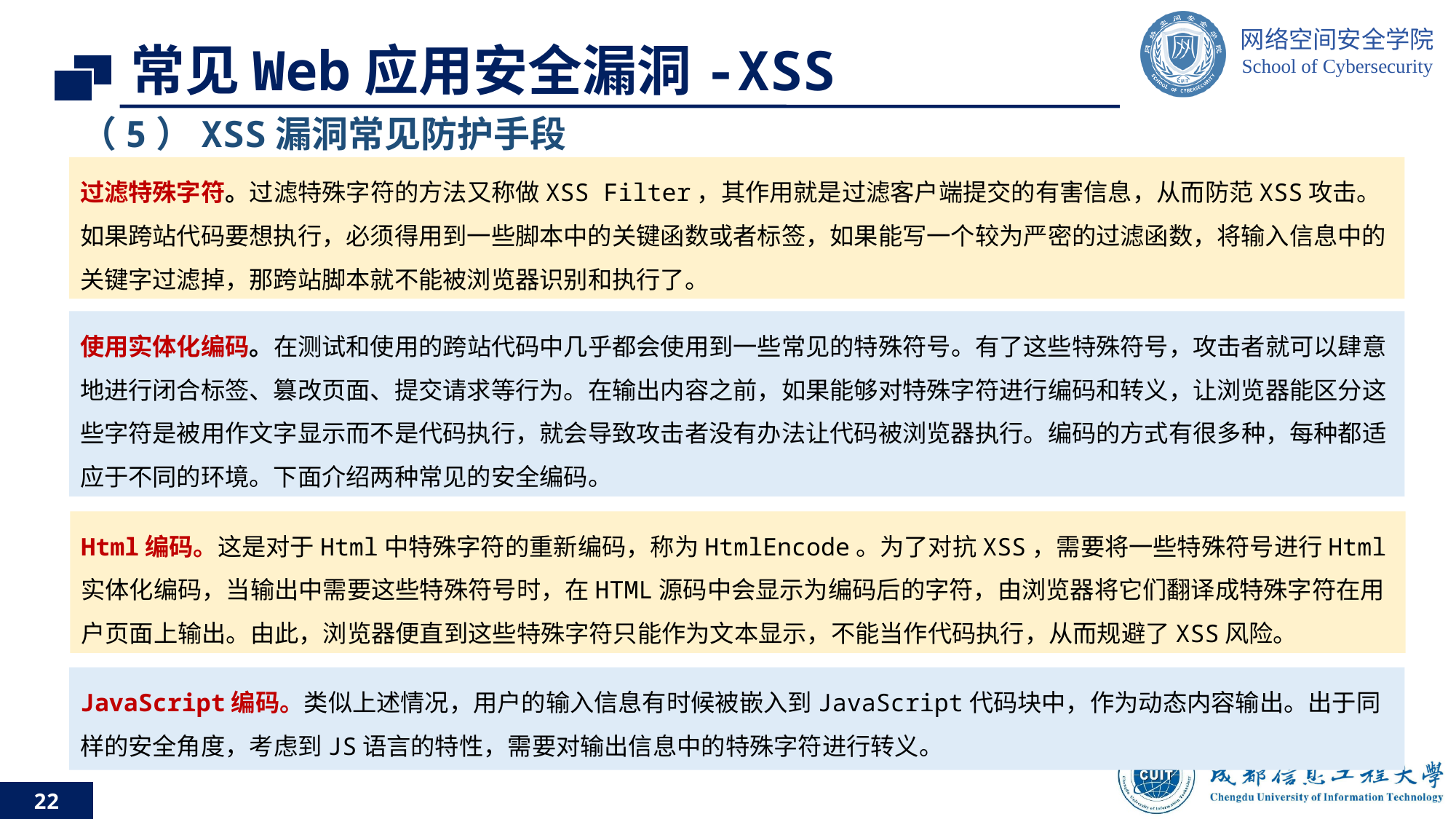

# 常见Web应用安全漏洞-XSS
（5）XSS漏洞常见防护手段
过滤特殊字符。过滤特殊字符的方法又称做XSS Filter，其作用就是过滤客户端提交的有害信息，从而防范XSS攻击。如果跨站代码要想执行，必须得用到一些脚本中的关键函数或者标签，如果能写一个较为严密的过滤函数，将输入信息中的关键字过滤掉，那跨站脚本就不能被浏览器识别和执行了。
使用实体化编码。在测试和使用的跨站代码中几乎都会使用到一些常见的特殊符号。有了这些特殊符号，攻击者就可以肆意地进行闭合标签、篡改页面、提交请求等行为。在输出内容之前，如果能够对特殊字符进行编码和转义，让浏览器能区分这些字符是被用作文字显示而不是代码执行，就会导致攻击者没有办法让代码被浏览器执行。编码的方式有很多种，每种都适应于不同的环境。下面介绍两种常见的安全编码。
Html编码。这是对于Html中特殊字符的重新编码，称为HtmlEncode。为了对抗XSS，需要将一些特殊符号进行Html实体化编码，当输出中需要这些特殊符号时，在HTML源码中会显示为编码后的字符，由浏览器将它们翻译成特殊字符在用户页面上输出。由此，浏览器便直到这些特殊字符只能作为文本显示，不能当作代码执行，从而规避了XSS风险。
JavaScript编码。类似上述情况，用户的输入信息有时候被嵌入到JavaScript代码块中，作为动态内容输出。出于同样的安全角度，考虑到JS语言的特性，需要对输出信息中的特殊字符进行转义。

22